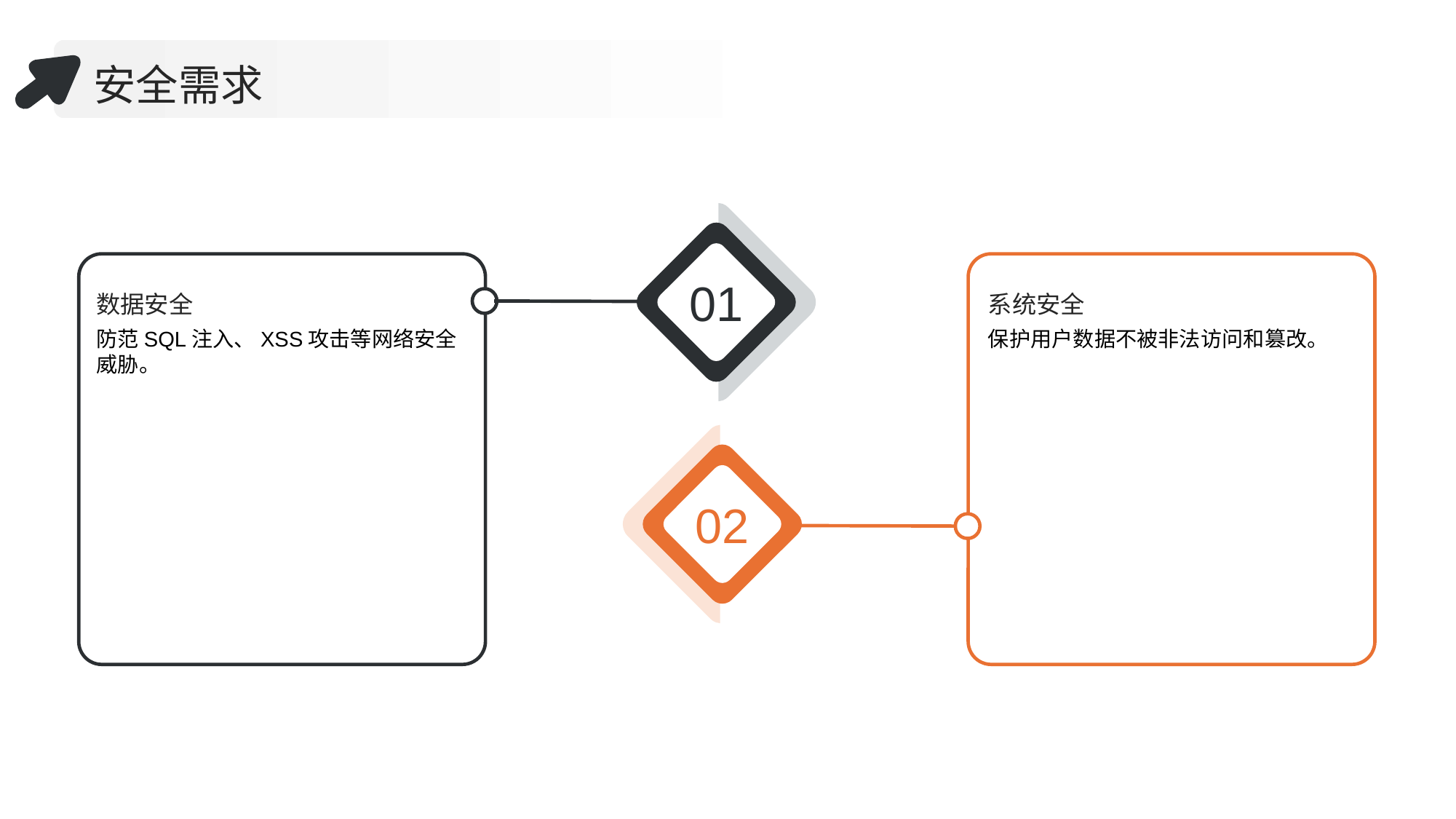

安全需求

01
数据安全
系统安全

防范SQL注入、XSS攻击等网络安全威胁。
保护用户数据不被非法访问和篡改。

02